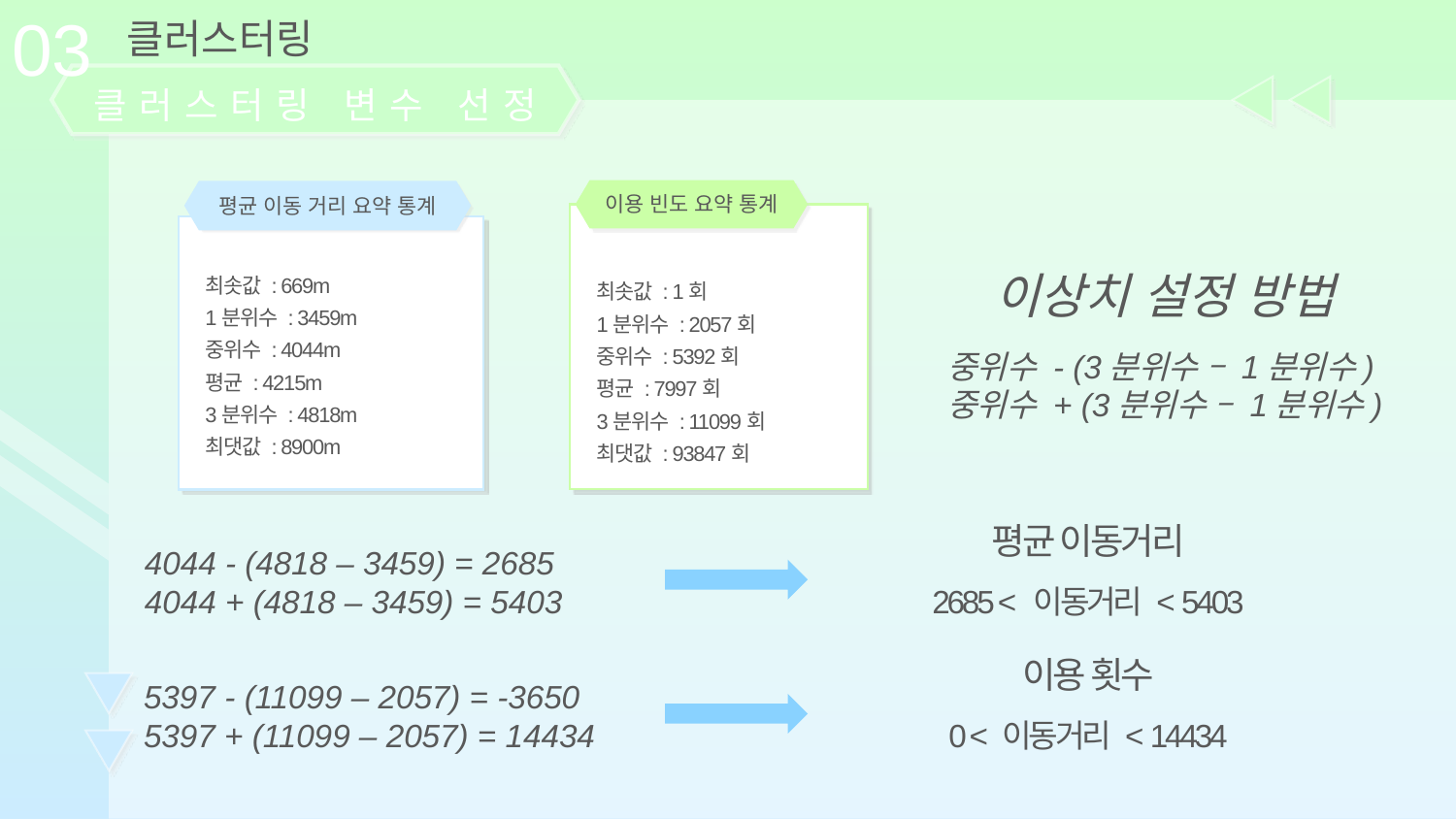

03
클러스터링
클러스터링 변수 선정

이용 빈도 요약 통계

최솟값 : 1회
1분위수 : 2057회
중위수 : 5392회
평균 : 7997회
3분위수 : 11099회
최댓값 : 93847회

평균 이동 거리 요약 통계

최솟값 : 669m
1분위수 : 3459m
중위수 : 4044m
평균 : 4215m
3분위수 : 4818m
최댓값 : 8900m
이상치 설정 방법
중위수 - (3분위수 – 1분위수)
중위수 + (3분위수 – 1분위수)
평균 이동거리

2685 < 이동거리 < 5403
4044 - (4818 – 3459) = 2685
4044 + (4818 – 3459) = 5403

이용 횟수

0 < 이동거리 < 14434
5397 - (11099 – 2057) = -3650
5397 + (11099 – 2057) = 14434